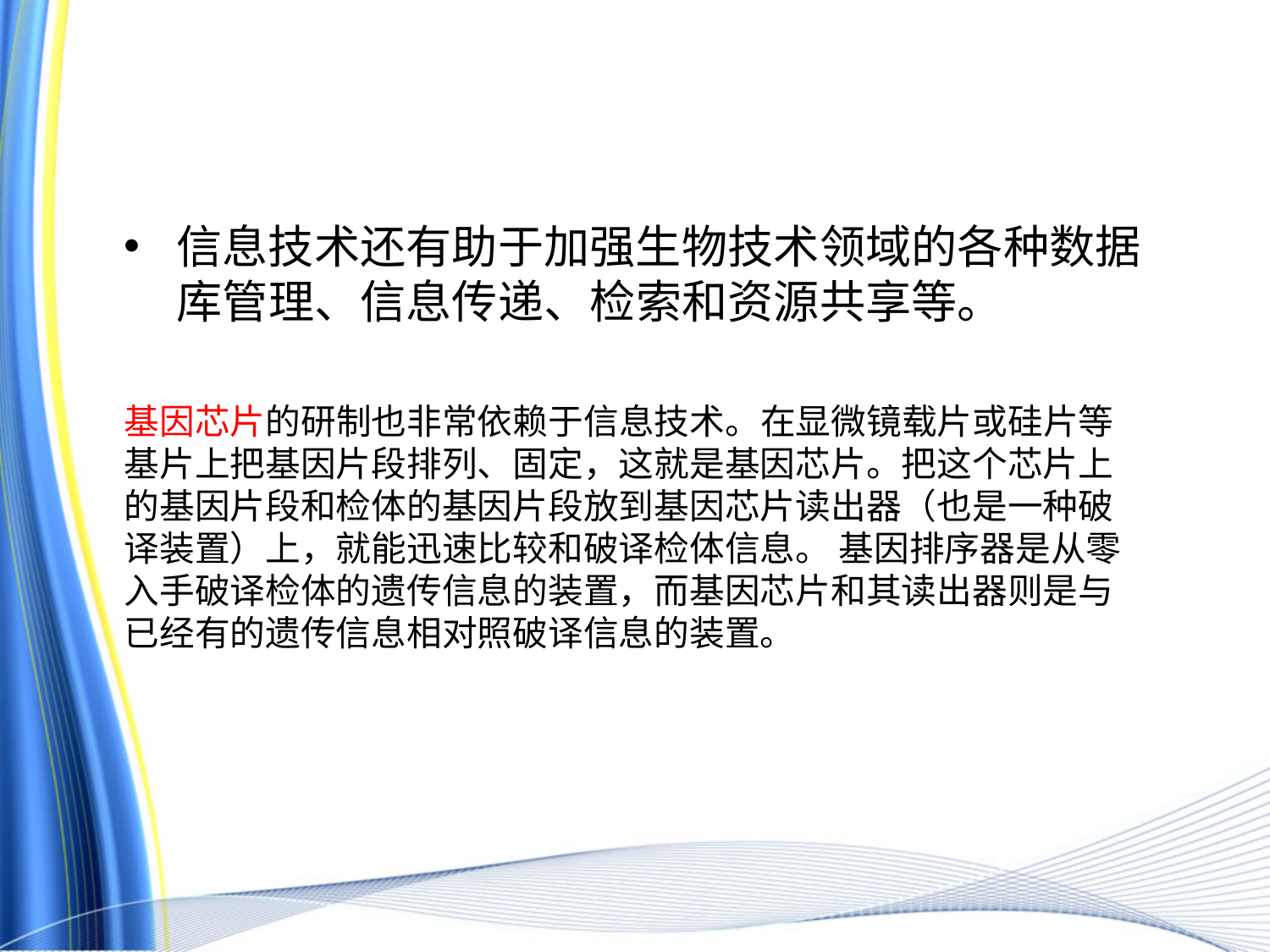

信息技术还有助于加强生物技术领域的各种数据库管理、信息传递、检索和资源共享等。

基因芯片的研制也非常依赖于信息技术。在显微镜载片或硅片等基片上把基因片段排列、固定，这就是基因芯片。把这个芯片上的基因片段和检体的基因片段放到基因芯片读出器（也是一种破译装置）上，就能迅速比较和破译检体信息。 基因排序器是从零入手破译检体的遗传信息的装置，而基因芯片和其读出器则是与已经有的遗传信息相对照破译信息的装置。